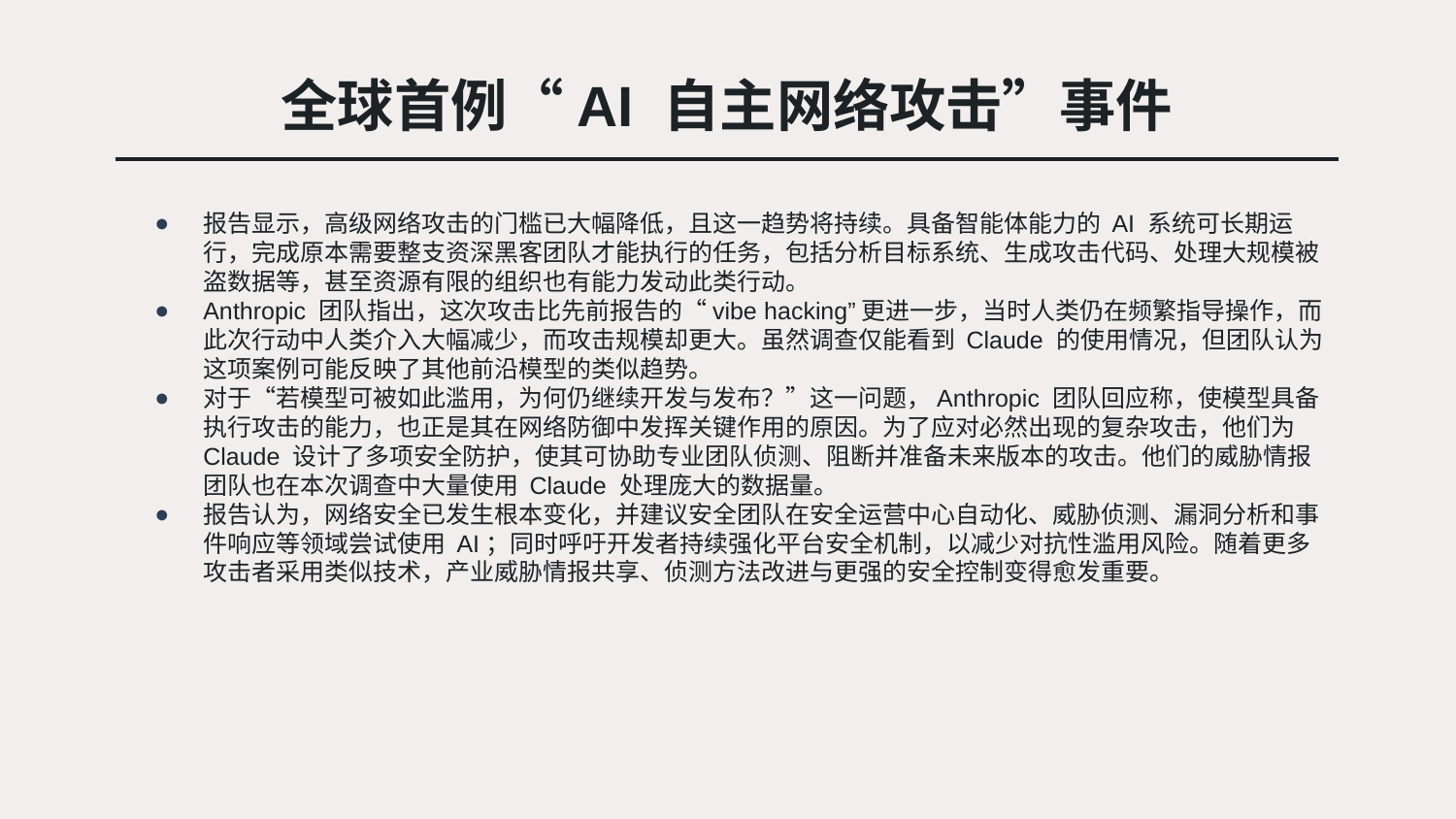

# 全球首例“AI 自主网络攻击”事件

报告显示，高级网络攻击的门槛已大幅降低，且这一趋势将持续。具备智能体能力的 AI 系统可长期运行，完成原本需要整支资深黑客团队才能执行的任务，包括分析目标系统、生成攻击代码、处理大规模被盗数据等，甚至资源有限的组织也有能力发动此类行动。
Anthropic 团队指出，这次攻击比先前报告的“vibe hacking”更进一步，当时人类仍在频繁指导操作，而此次行动中人类介入大幅减少，而攻击规模却更大。虽然调查仅能看到 Claude 的使用情况，但团队认为这项案例可能反映了其他前沿模型的类似趋势。
对于“若模型可被如此滥用，为何仍继续开发与发布？”这一问题，Anthropic 团队回应称，使模型具备执行攻击的能力，也正是其在网络防御中发挥关键作用的原因。为了应对必然出现的复杂攻击，他们为 Claude 设计了多项安全防护，使其可协助专业团队侦测、阻断并准备未来版本的攻击。他们的威胁情报团队也在本次调查中大量使用 Claude 处理庞大的数据量。
报告认为，网络安全已发生根本变化，并建议安全团队在安全运营中心自动化、威胁侦测、漏洞分析和事件响应等领域尝试使用 AI；同时呼吁开发者持续强化平台安全机制，以减少对抗性滥用风险。随着更多攻击者采用类似技术，产业威胁情报共享、侦测方法改进与更强的安全控制变得愈发重要。